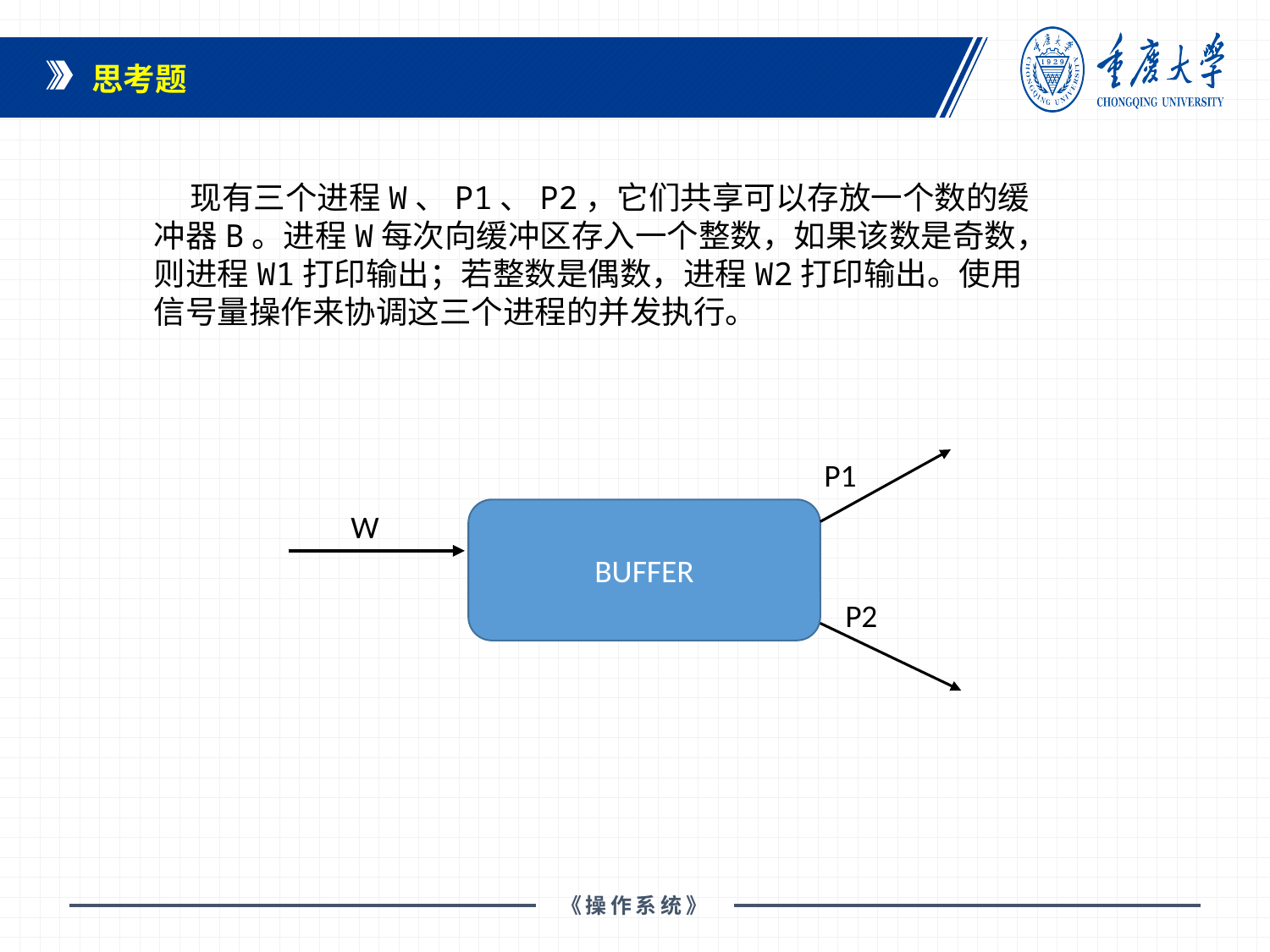

思考题
    现有三个进程W、P1、P2，它们共享可以存放一个数的缓冲器B。进程W每次向缓冲区存入一个整数，如果该数是奇数，则进程W1打印输出；若整数是偶数，进程W2打印输出。使用信号量操作来协调这三个进程的并发执行。
P1
BUFFER
W
P2